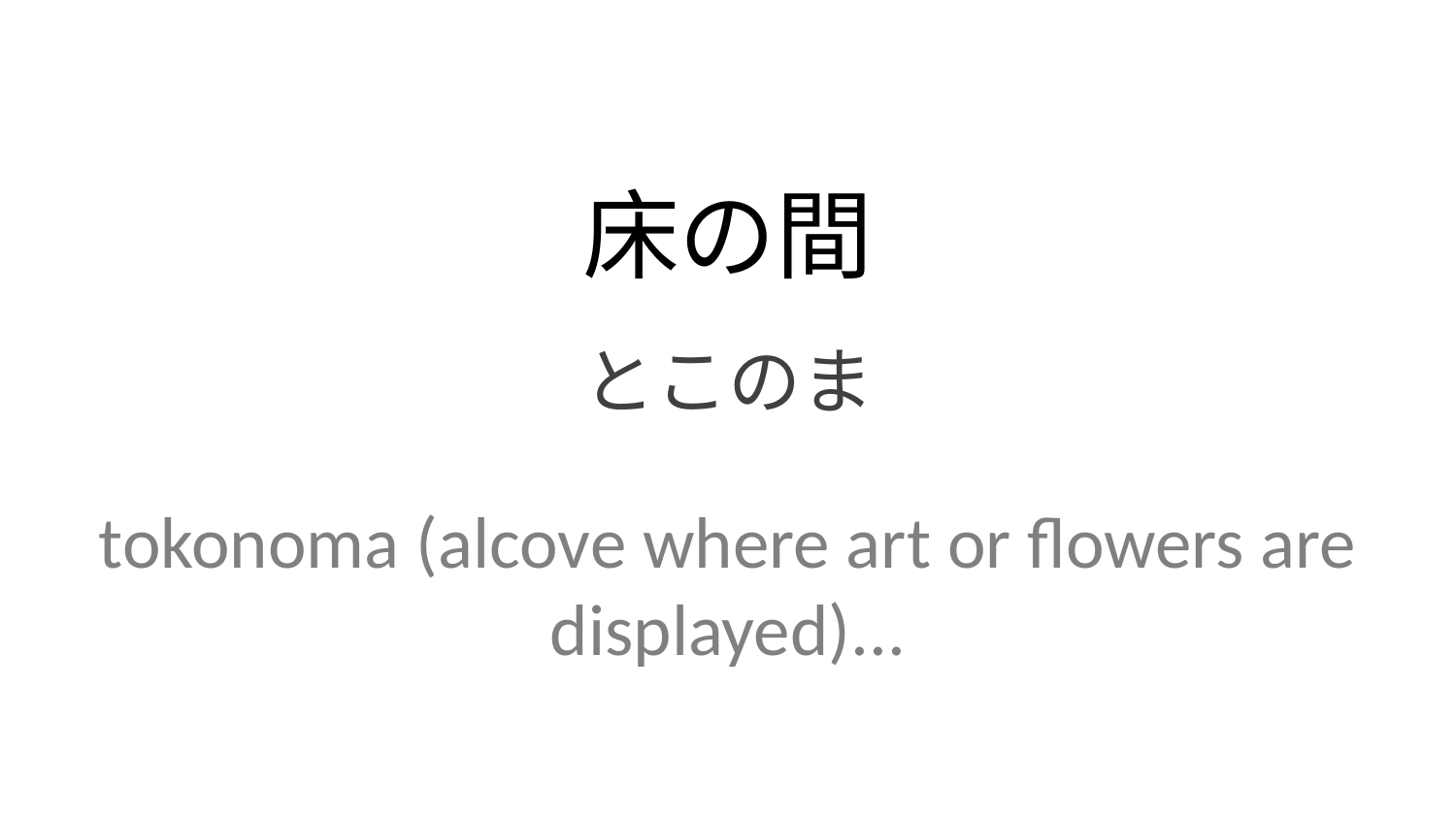

床の間

とこのま
tokonoma (alcove where art or flowers are displayed)...